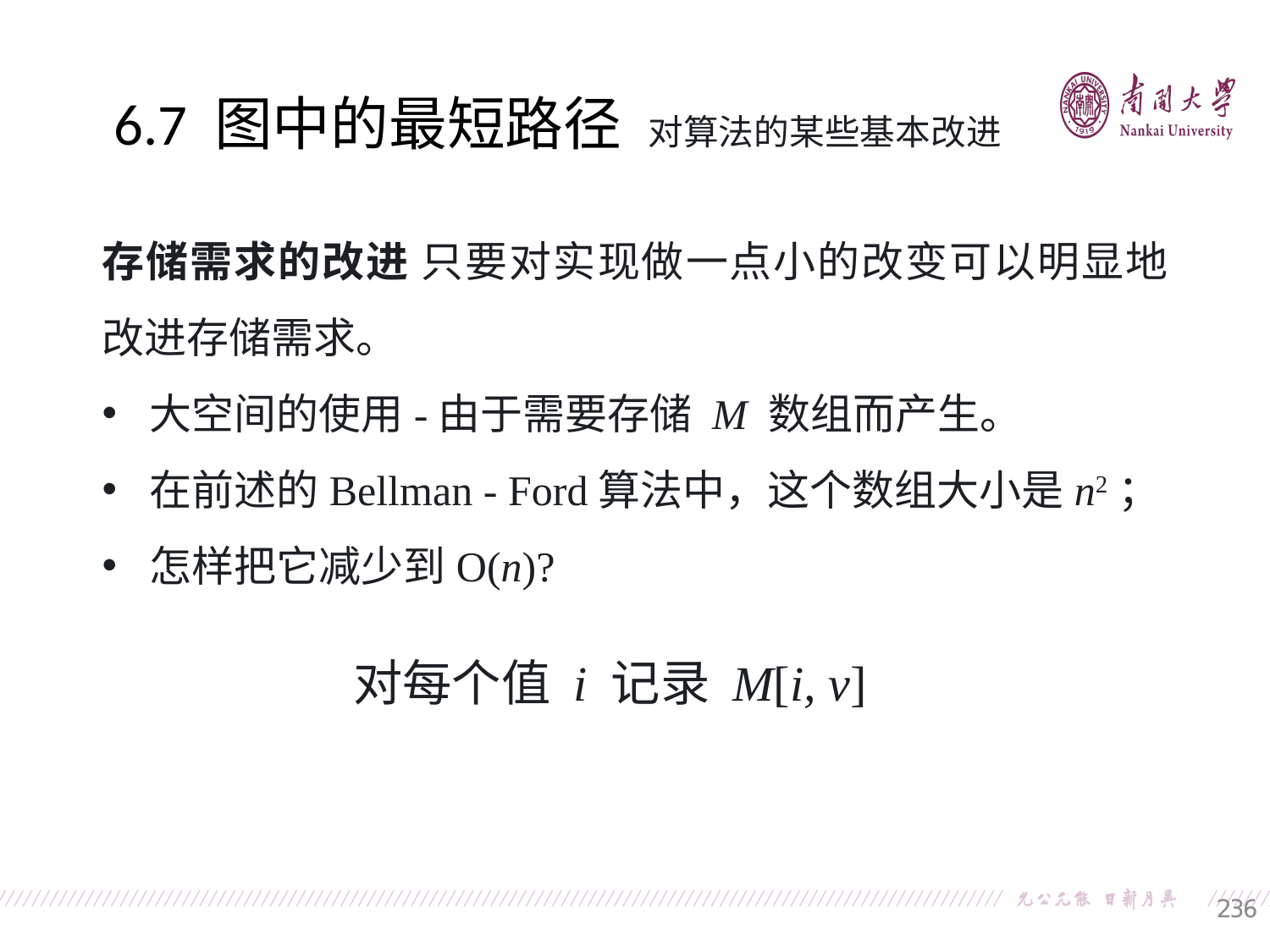

6.7 图中的最短路径  对算法的某些基本改进
存储需求的改进 只要对实现做一点小的改变可以明显地改进存储需求。
大空间的使用-由于需要存储 M 数组而产生。
在前述的Bellman - Ford算法中，这个数组大小是n2；
怎样把它减少到O(n)?
对每个值 i 记录 M[i, v]
236